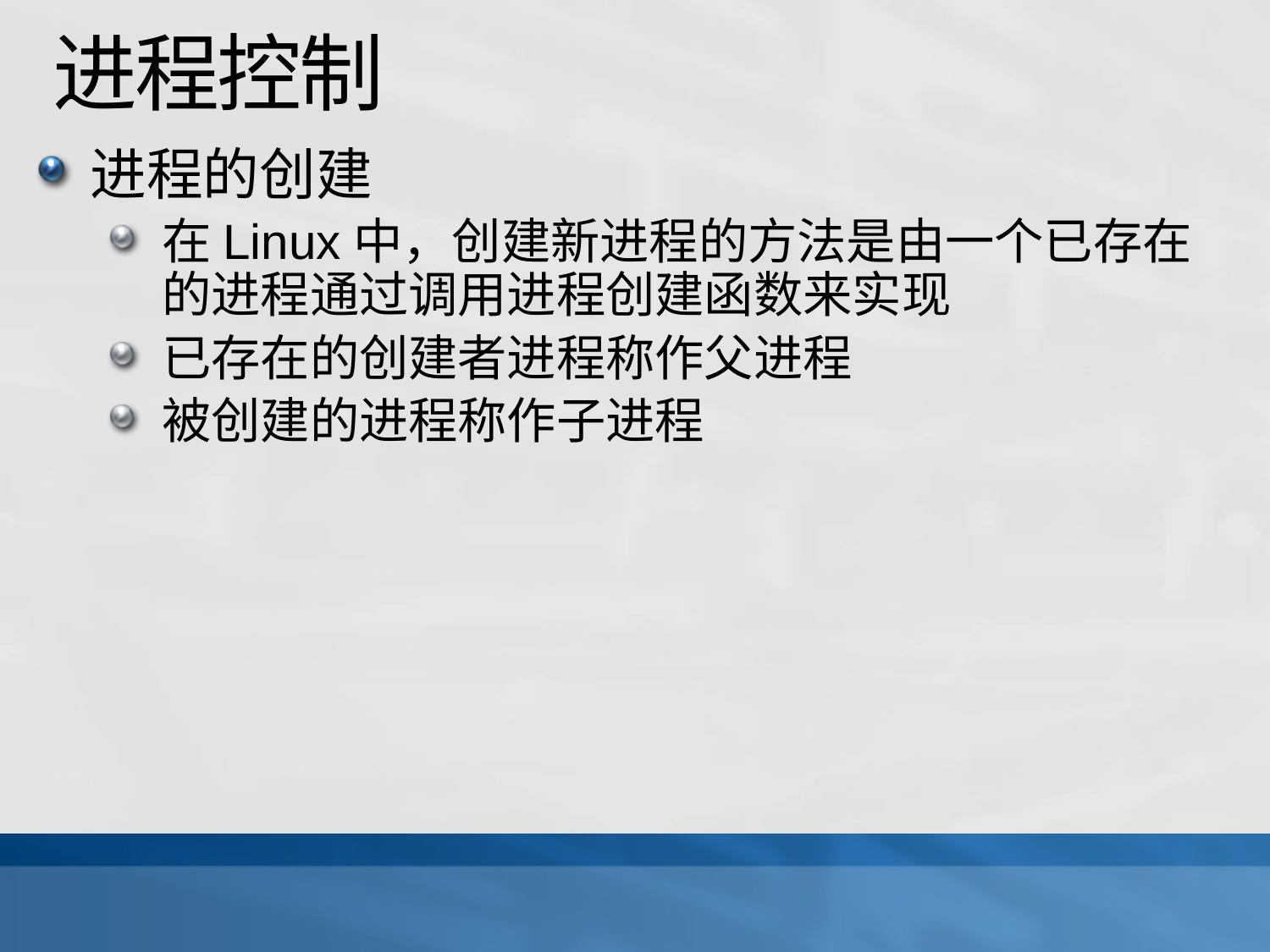

# 进程控制
进程的创建
在Linux中，创建新进程的方法是由一个已存在的进程通过调用进程创建函数来实现
已存在的创建者进程称作父进程
被创建的进程称作子进程